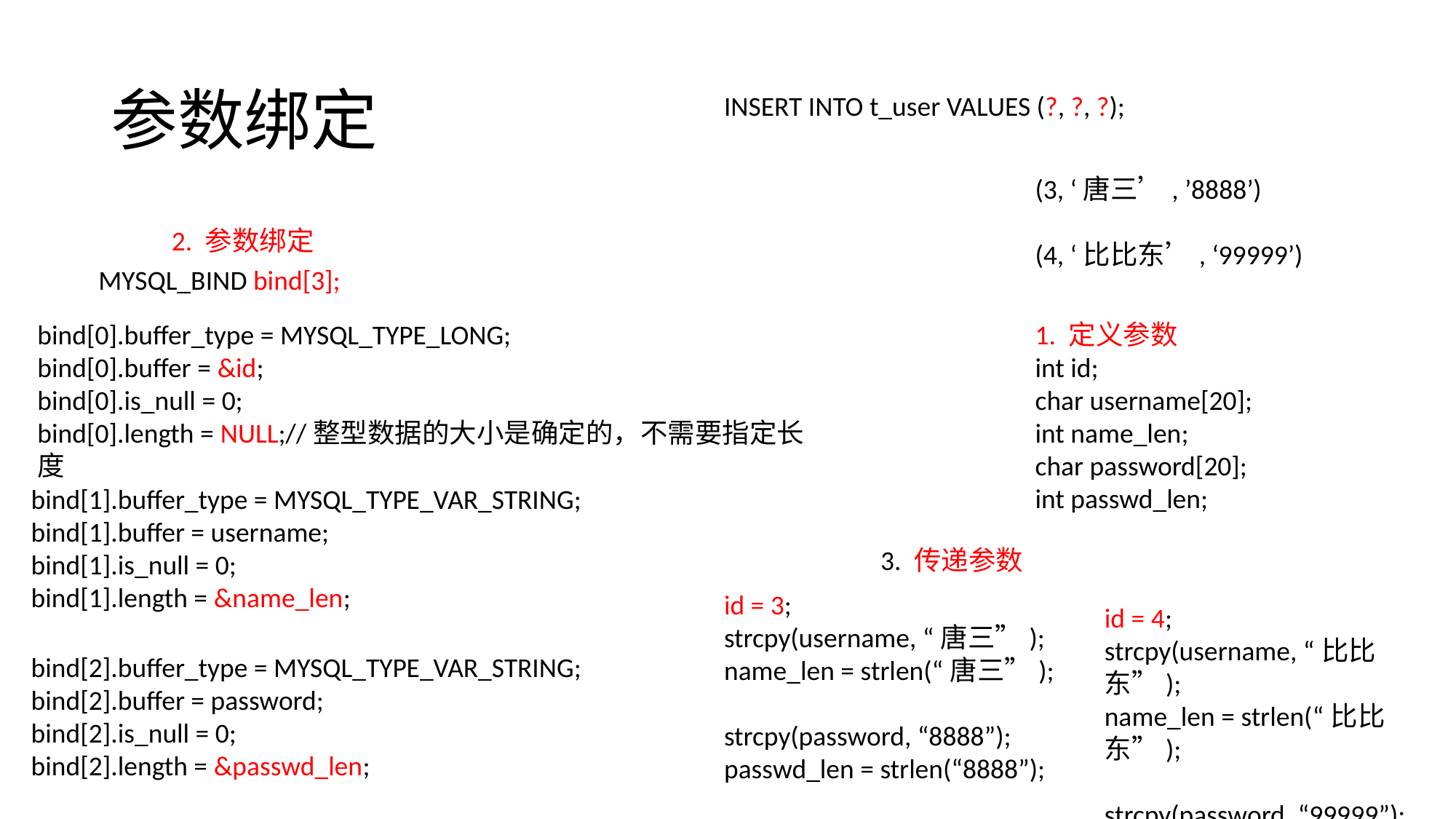

# 参数绑定
INSERT INTO t_user VALUES (?, ?, ?);
(3, ‘唐三’, ’8888’)

(4, ‘比比东’, ‘99999’)
2. 参数绑定
MYSQL_BIND bind[3];
bind[0].buffer_type = MYSQL_TYPE_LONG;
bind[0].buffer = &id;
bind[0].is_null = 0;
bind[0].length = NULL;//整型数据的大小是确定的，不需要指定长度
1. 定义参数
int id;
char username[20];
int name_len;
char password[20];
int passwd_len;
bind[1].buffer_type = MYSQL_TYPE_VAR_STRING;
bind[1].buffer = username;
bind[1].is_null = 0;
bind[1].length = &name_len;
3. 传递参数
id = 3;
strcpy(username, “唐三”);
name_len = strlen(“唐三”);

strcpy(password, “8888”);
passwd_len = strlen(“8888”);
id = 4;
strcpy(username, “比比东”);
name_len = strlen(“比比东”);

strcpy(password, “99999”);
passwd_len = strlen(“99999”);
bind[2].buffer_type = MYSQL_TYPE_VAR_STRING;
bind[2].buffer = password;
bind[2].is_null = 0;
bind[2].length = &passwd_len;